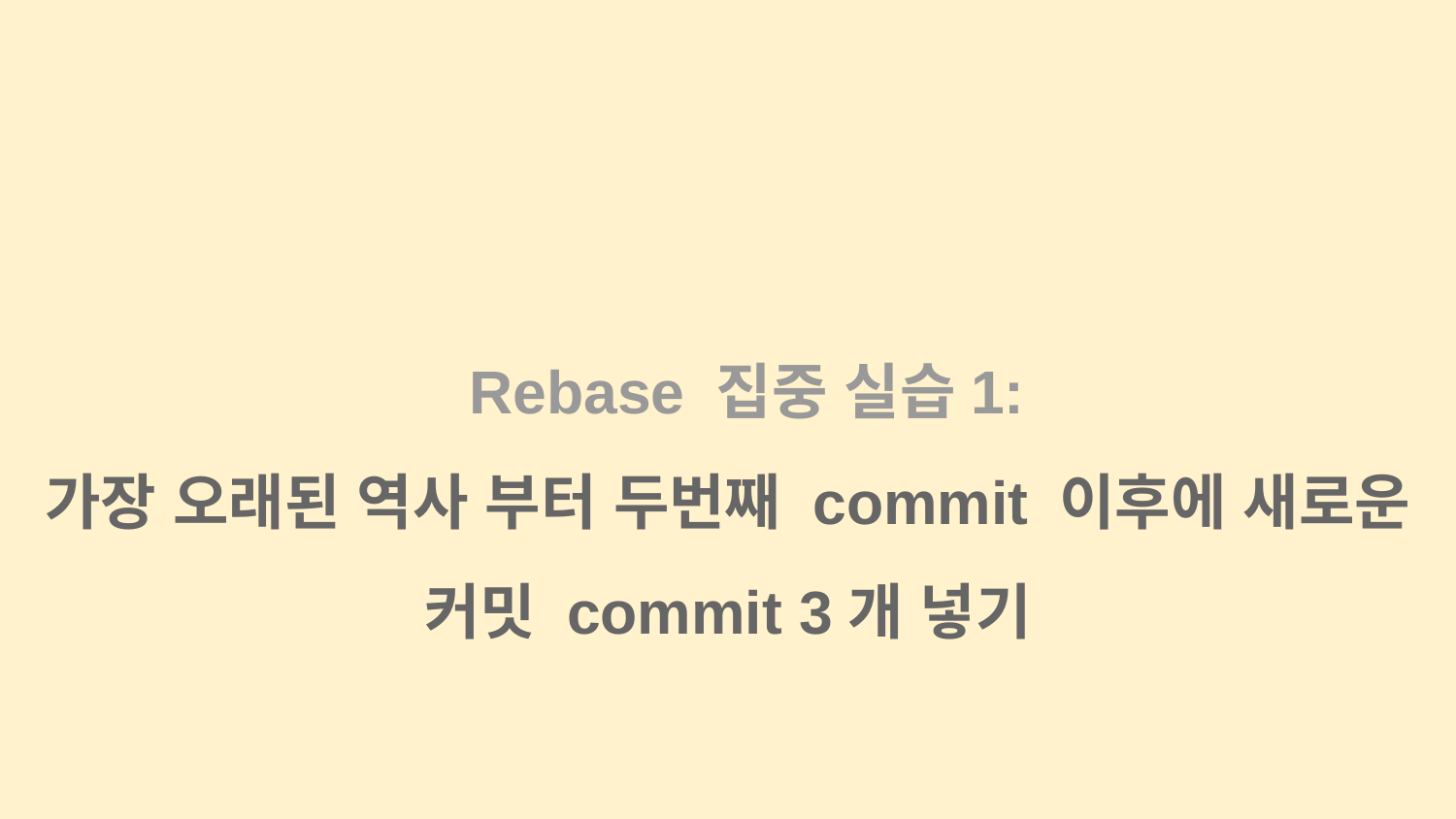

Rebase 집중 실습1:
가장 오래된 역사 부터 두번째 commit 이후에 새로운 커밋 commit 3개 넣기